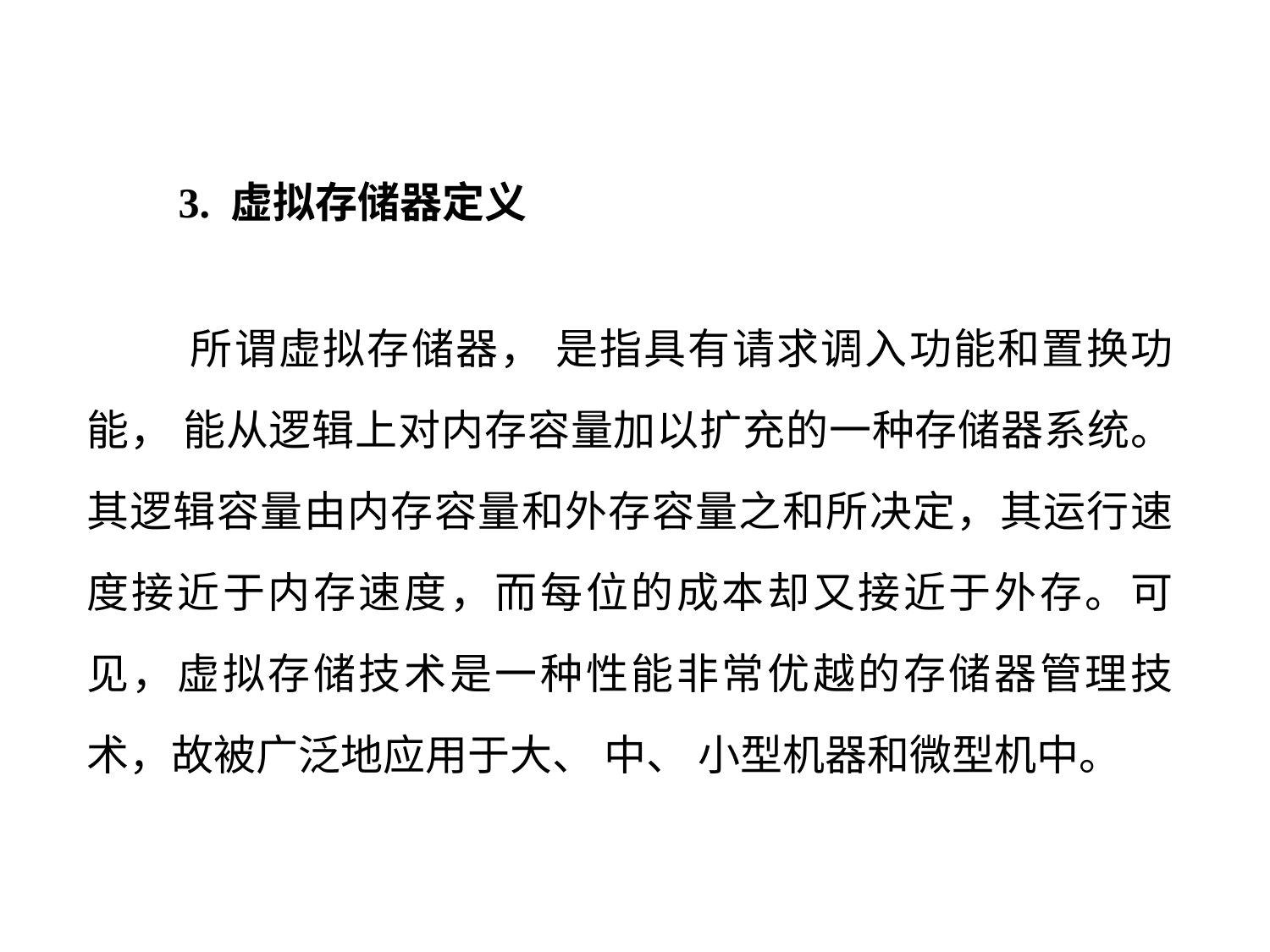

3. 虚拟存储器定义
        所谓虚拟存储器， 是指具有请求调入功能和置换功能， 能从逻辑上对内存容量加以扩充的一种存储器系统。其逻辑容量由内存容量和外存容量之和所决定，其运行速度接近于内存速度，而每位的成本却又接近于外存。可见，虚拟存储技术是一种性能非常优越的存储器管理技术，故被广泛地应用于大、 中、 小型机器和微型机中。